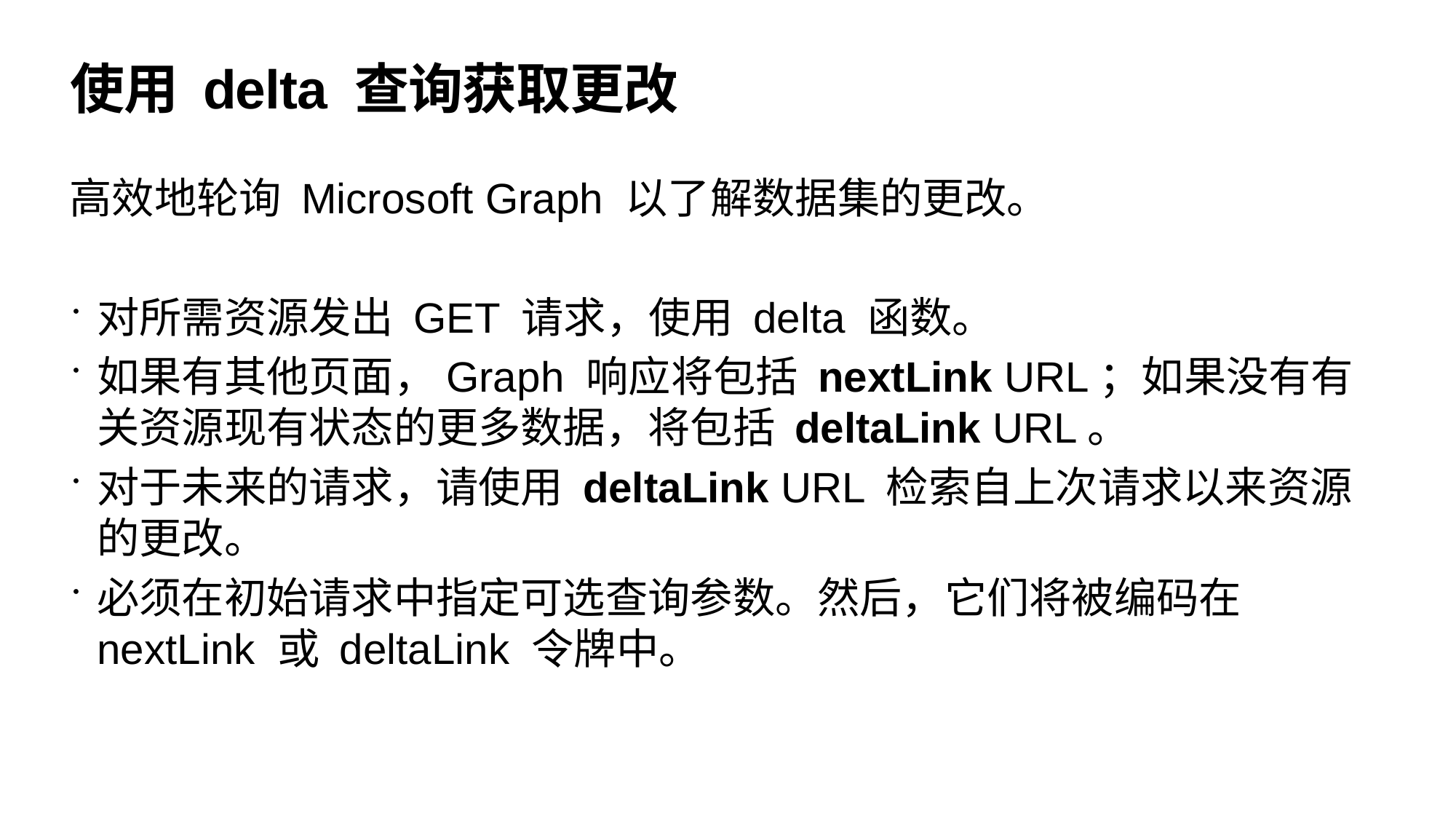

# 使用 delta 查询获取更改
高效地轮询 Microsoft Graph 以了解数据集的更改。

对所需资源发出 GET 请求，使用 delta 函数。
如果有其他页面，Graph 响应将包括 nextLink URL；如果没有有关资源现有状态的更多数据，将包括 deltaLink URL。
对于未来的请求，请使用 deltaLink URL 检索自上次请求以来资源的更改。
必须在初始请求中指定可选查询参数。然后，它们将被编码在 nextLink 或 deltaLink 令牌中。